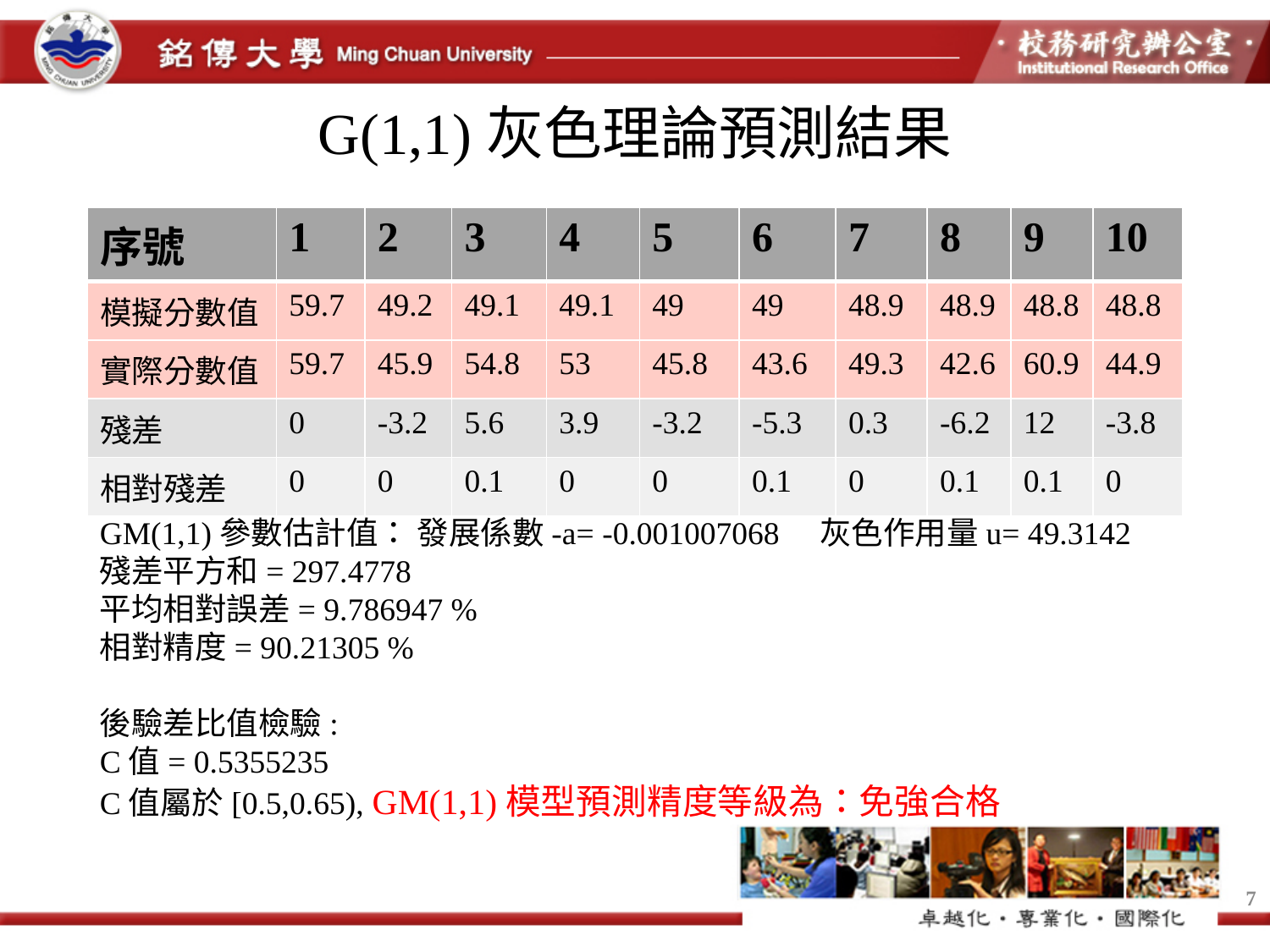

# G(1,1)灰色理論預測結果
| 序號 | 1 | 2 | 3 | 4 | 5 | 6 | 7 | 8 | 9 | 10 |
| --- | --- | --- | --- | --- | --- | --- | --- | --- | --- | --- |
| 模擬分數值 | 59.7 | 49.2 | 49.1 | 49.1 | 49 | 49 | 48.9 | 48.9 | 48.8 | 48.8 |
| 實際分數值 | 59.7 | 45.9 | 54.8 | 53 | 45.8 | 43.6 | 49.3 | 42.6 | 60.9 | 44.9 |
| 殘差 | 0 | -3.2 | 5.6 | 3.9 | -3.2 | -5.3 | 0.3 | -6.2 | 12 | -3.8 |
| 相對殘差 | 0 | 0 | 0.1 | 0 | 0 | 0.1 | 0 | 0.1 | 0.1 | 0 |
GM(1,1)參數估計值： 發展係數-a= -0.001007068    灰色作用量u= 49.3142
殘差平方和= 297.4778
平均相對誤差= 9.786947 %
相對精度= 90.21305 %

後驗差比值檢驗:
C值= 0.5355235
C值屬於[0.5,0.65), GM(1,1)模型預測精度等級為：免強合格
7